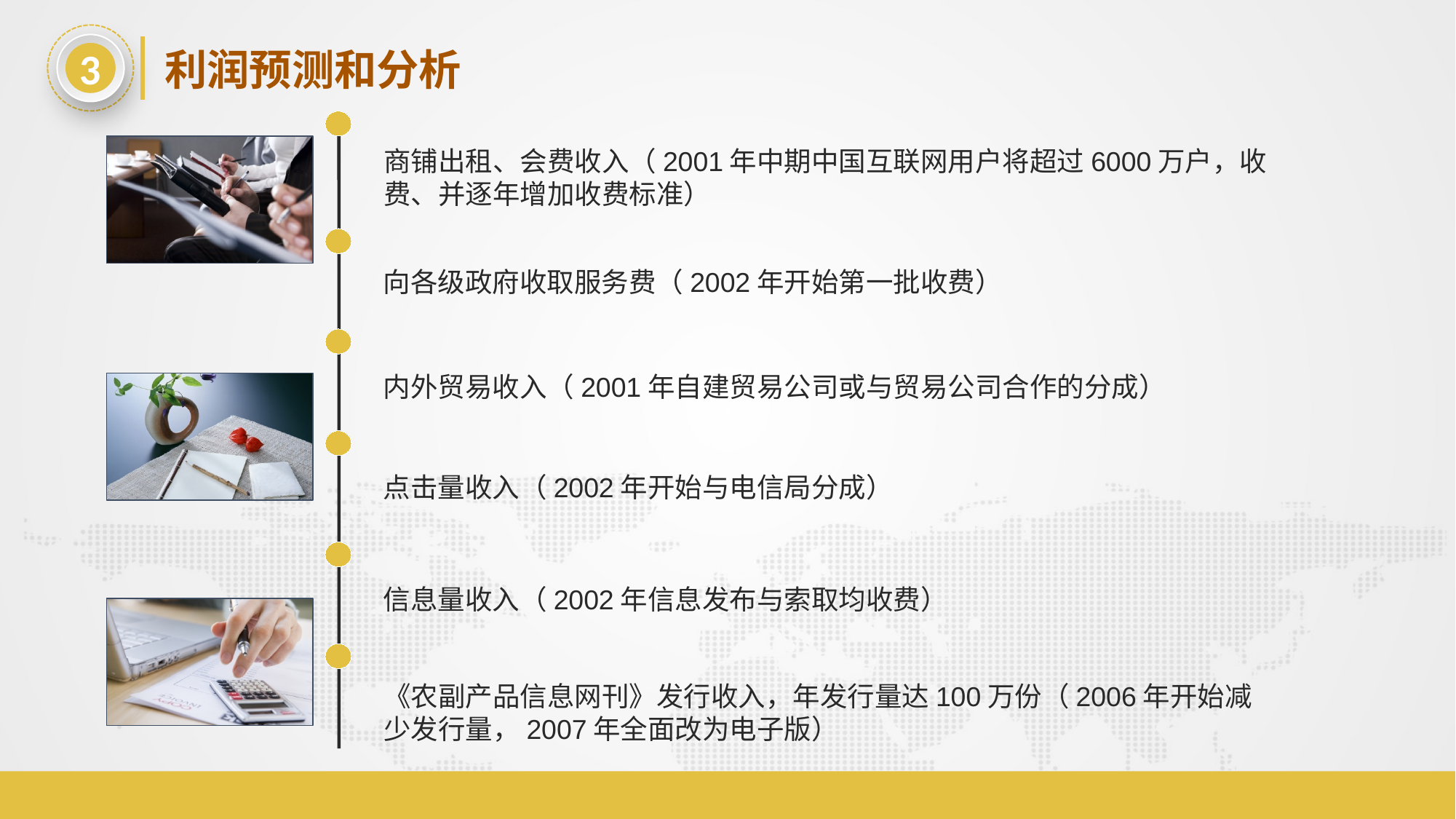

3

利润预测和分析

商铺出租、会费收入（2001年中期中国互联网用户将超过6000万户，收费、并逐年增加收费标准）

向各级政府收取服务费（2002年开始第一批收费）

内外贸易收入（2001年自建贸易公司或与贸易公司合作的分成）

点击量收入（2002年开始与电信局分成）

信息量收入（2002年信息发布与索取均收费）

《农副产品信息网刊》发行收入，年发行量达100万份（2006年开始减少发行量，2007年全面改为电子版）